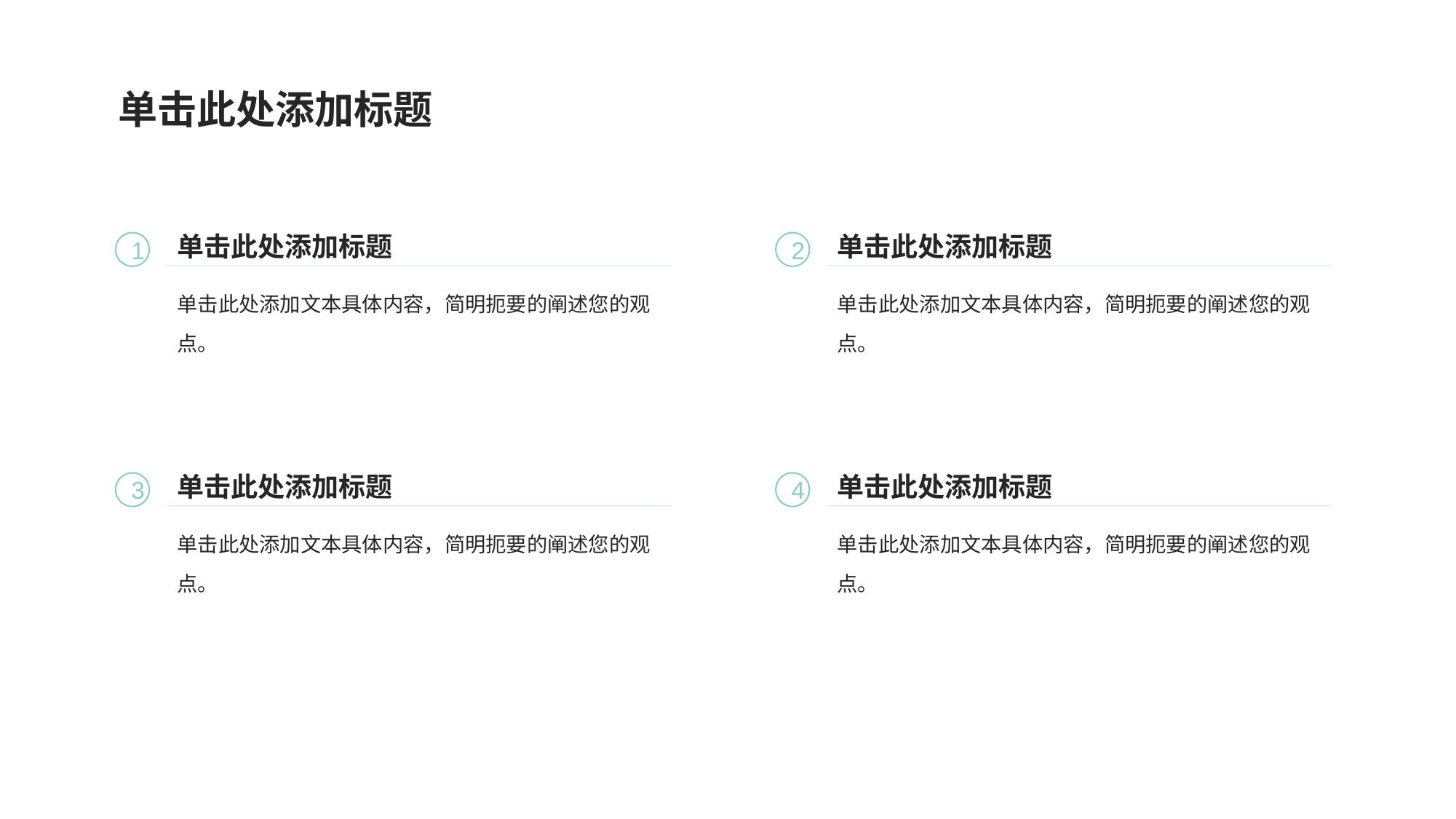

单击此处添加标题
单击此处添加标题
单击此处添加标题
1
2
单击此处添加文本具体内容，简明扼要的阐述您的观点。
单击此处添加文本具体内容，简明扼要的阐述您的观点。
单击此处添加标题
单击此处添加标题
3
4
单击此处添加文本具体内容，简明扼要的阐述您的观点。
单击此处添加文本具体内容，简明扼要的阐述您的观点。